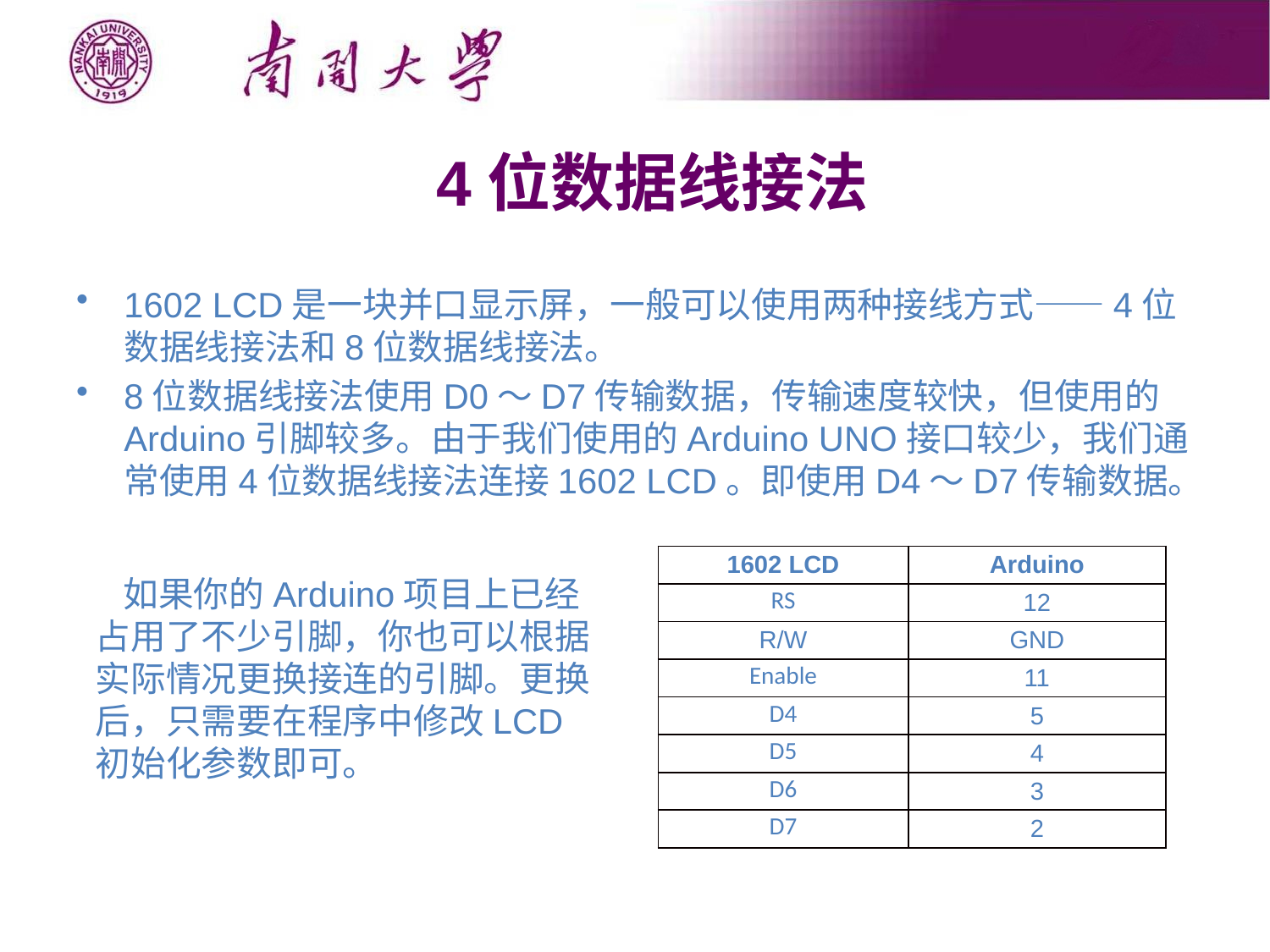

# 4位数据线接法
1602 LCD是一块并口显示屏，一般可以使用两种接线方式——4位数据线接法和8位数据线接法。
8位数据线接法使用D0～D7传输数据，传输速度较快，但使用的Arduino引脚较多。由于我们使用的Arduino UNO接口较少，我们通常使用4位数据线接法连接1602 LCD。即使用D4～D7传输数据。
| 1602 LCD | Arduino |
| --- | --- |
| RS | 12 |
| R/W | GND |
| Enable | 11 |
| D4 | 5 |
| D5 | 4 |
| D6 | 3 |
| D7 | 2 |
如果你的Arduino项目上已经占用了不少引脚，你也可以根据实际情况更换接连的引脚。更换后，只需要在程序中修改LCD初始化参数即可。